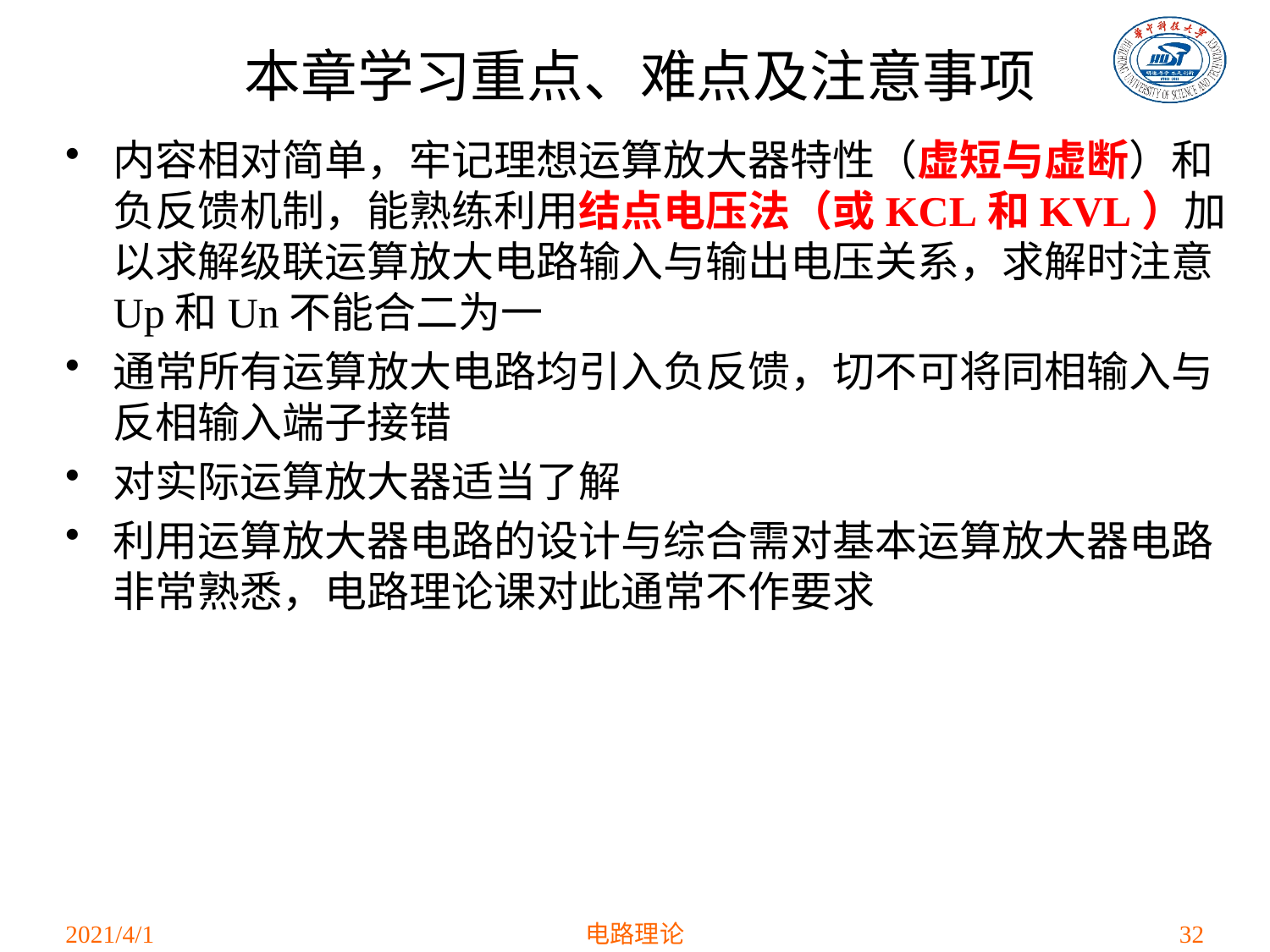

# 本章学习重点、难点及注意事项
内容相对简单，牢记理想运算放大器特性（虚短与虚断）和负反馈机制，能熟练利用结点电压法（或KCL和KVL）加以求解级联运算放大电路输入与输出电压关系，求解时注意Up和Un不能合二为一
通常所有运算放大电路均引入负反馈，切不可将同相输入与反相输入端子接错
对实际运算放大器适当了解
利用运算放大器电路的设计与综合需对基本运算放大器电路非常熟悉，电路理论课对此通常不作要求
2021/4/1
电路理论
32